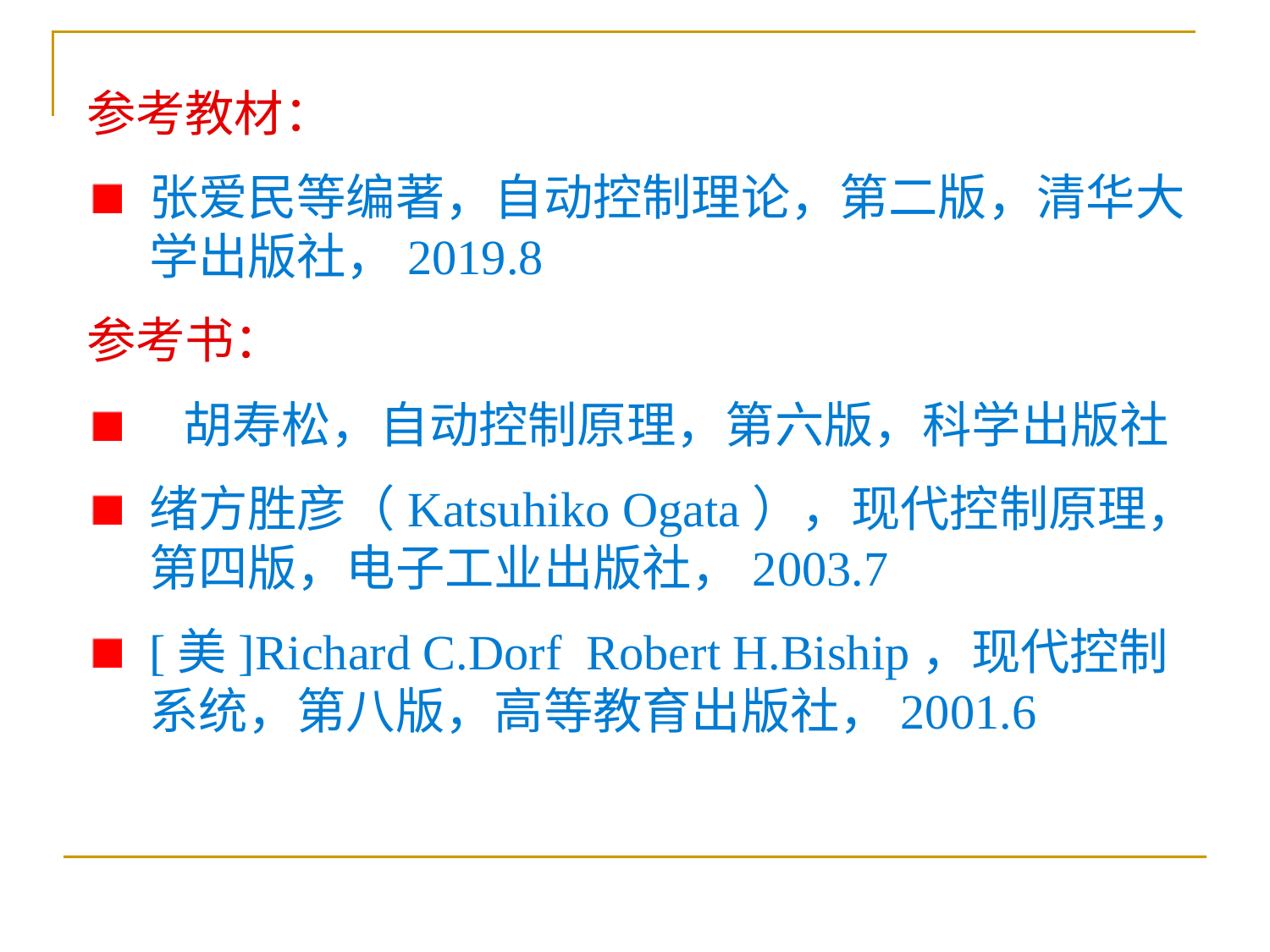

参考教材：
张爱民等编著，自动控制理论，第二版，清华大学出版社，2019.8
参考书：
  胡寿松，自动控制原理，第六版，科学出版社
绪方胜彦（Katsuhiko Ogata），现代控制原理，第四版，电子工业出版社，2003.7
[美]Richard C.Dorf  Robert H.Biship，现代控制系统，第八版，高等教育出版社，2001.6

4